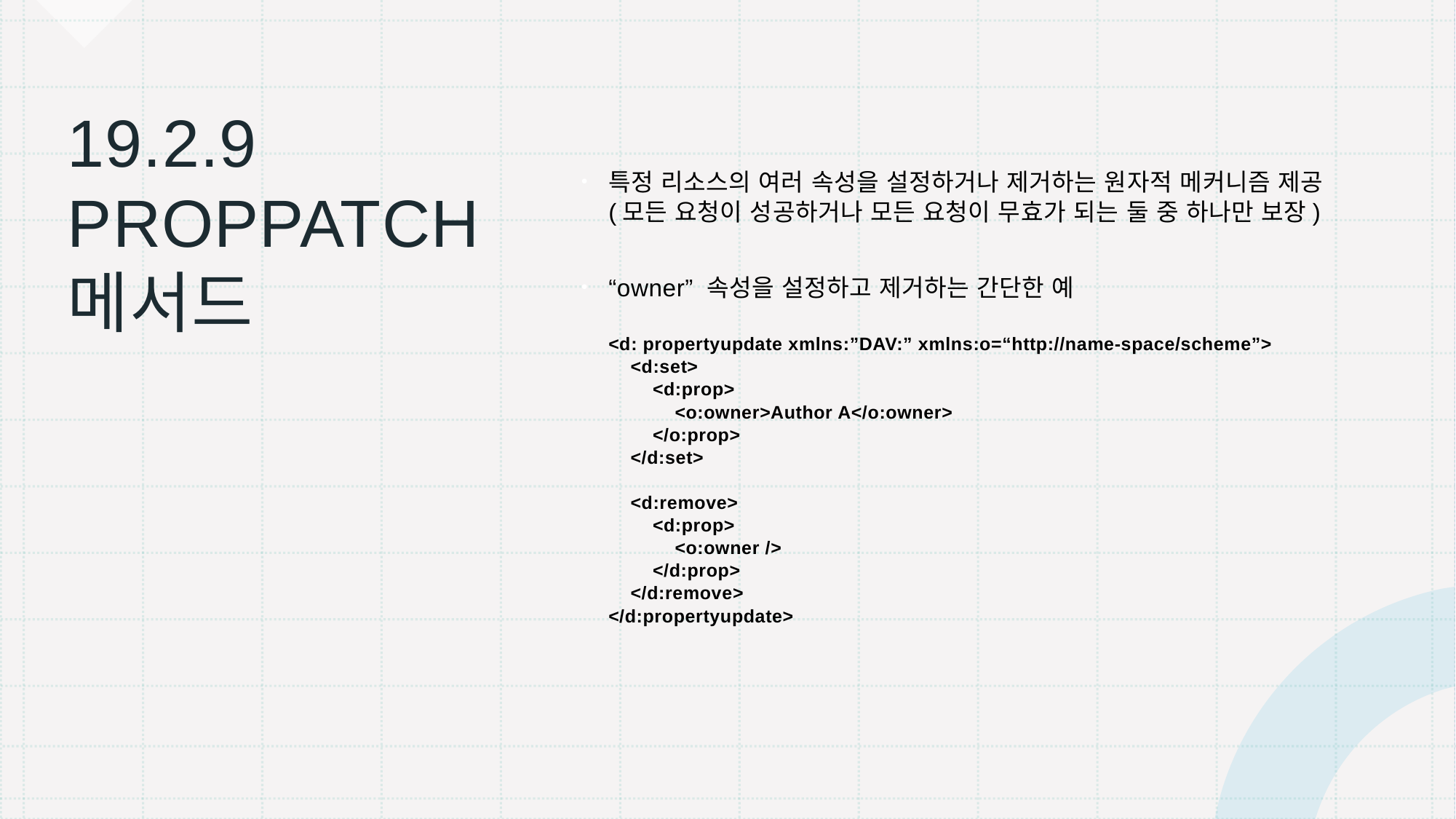

특정 리소스의 여러 속성을 설정하거나 제거하는 원자적 메커니즘 제공(모든 요청이 성공하거나 모든 요청이 무효가 되는 둘 중 하나만 보장)

“owner” 속성을 설정하고 제거하는 간단한 예
<d: propertyupdate xmlns:”DAV:” xmlns:o=“http://name-space/scheme”>
    <d:set>
        <d:prop>
            <o:owner>Author A</o:owner>
        </o:prop>
    </d:set>
    <d:remove>
        <d:prop>
            <o:owner />
        </d:prop>
    </d:remove>
</d:propertyupdate>

# 19.2.9 PROPPATCH 메서드